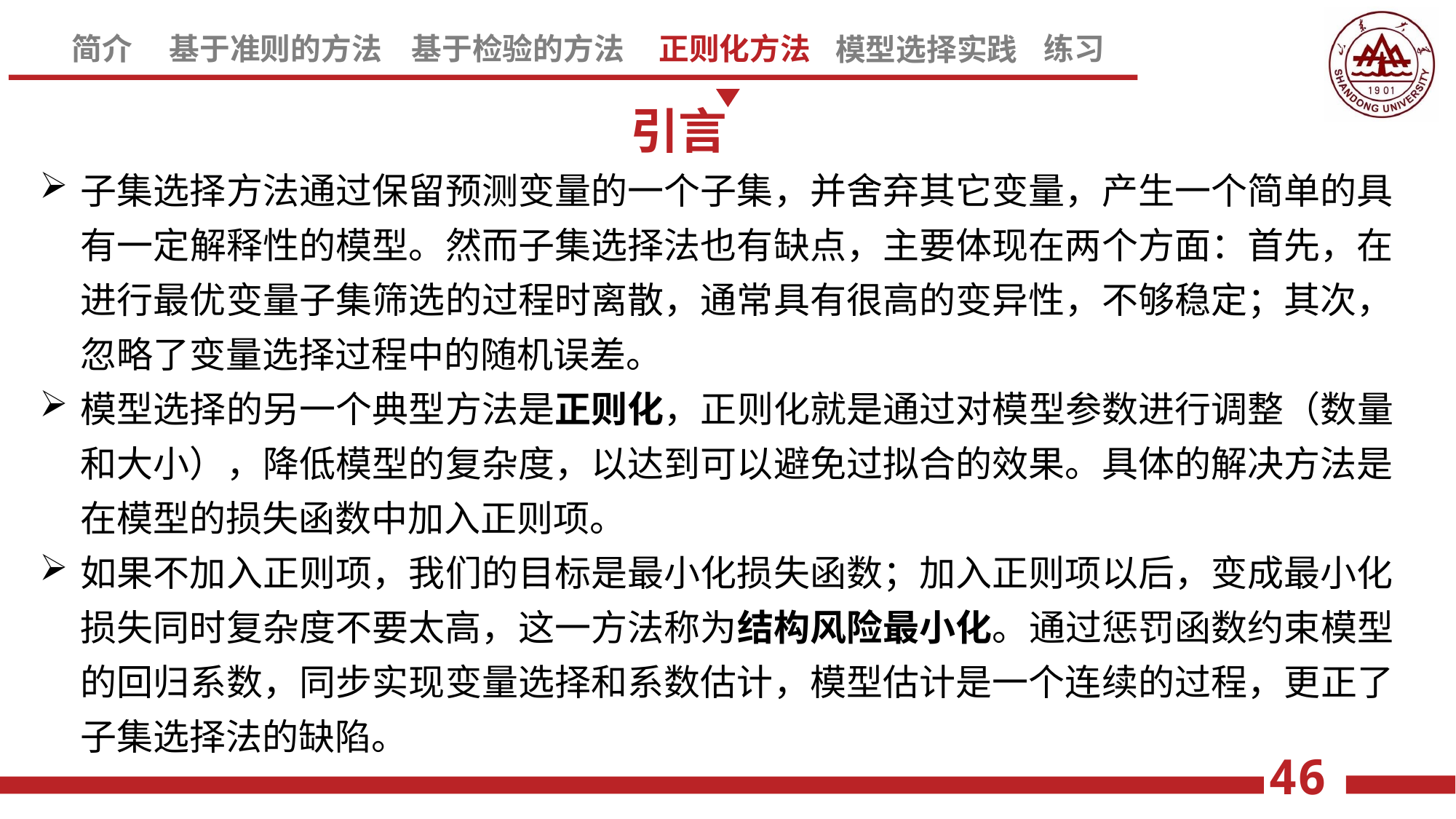

引言
子集选择方法通过保留预测变量的一个子集，并舍弃其它变量，产生一个简单的具有一定解释性的模型。然而子集选择法也有缺点，主要体现在两个方面：首先，在进行最优变量子集筛选的过程时离散，通常具有很高的变异性，不够稳定；其次，忽略了变量选择过程中的随机误差。
模型选择的另一个典型方法是正则化，正则化就是通过对模型参数进行调整（数量和大小），降低模型的复杂度，以达到可以避免过拟合的效果。具体的解决方法是在模型的损失函数中加入正则项。
如果不加入正则项，我们的目标是最小化损失函数；加入正则项以后，变成最小化损失同时复杂度不要太高，这一方法称为结构风险最小化。通过惩罚函数约束模型的回归系数，同步实现变量选择和系数估计，模型估计是一个连续的过程，更正了子集选择法的缺陷。